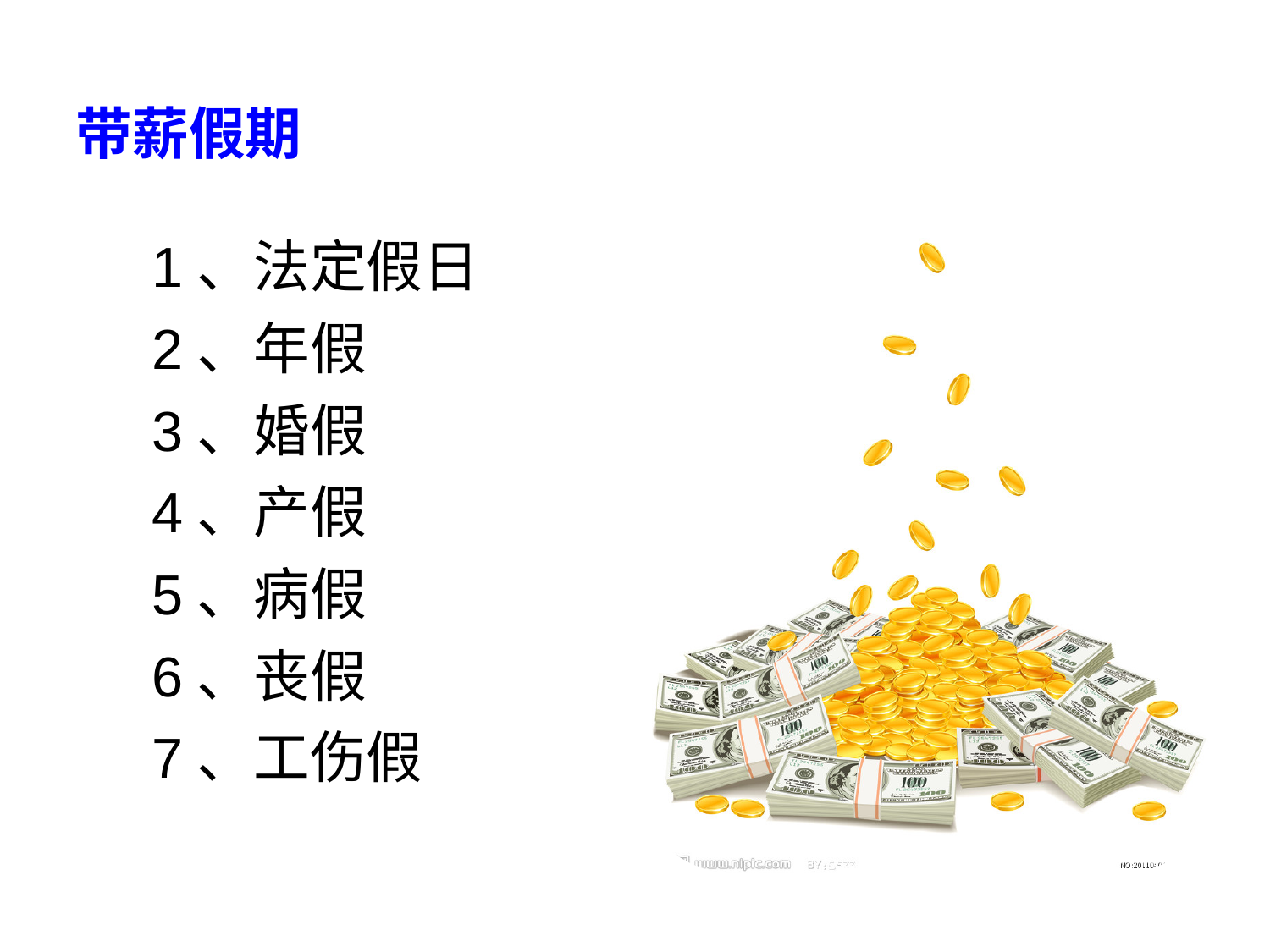

带薪假期

1、法定假日
2、年假
3、婚假
4、产假
5、病假
6、丧假
7、工伤假